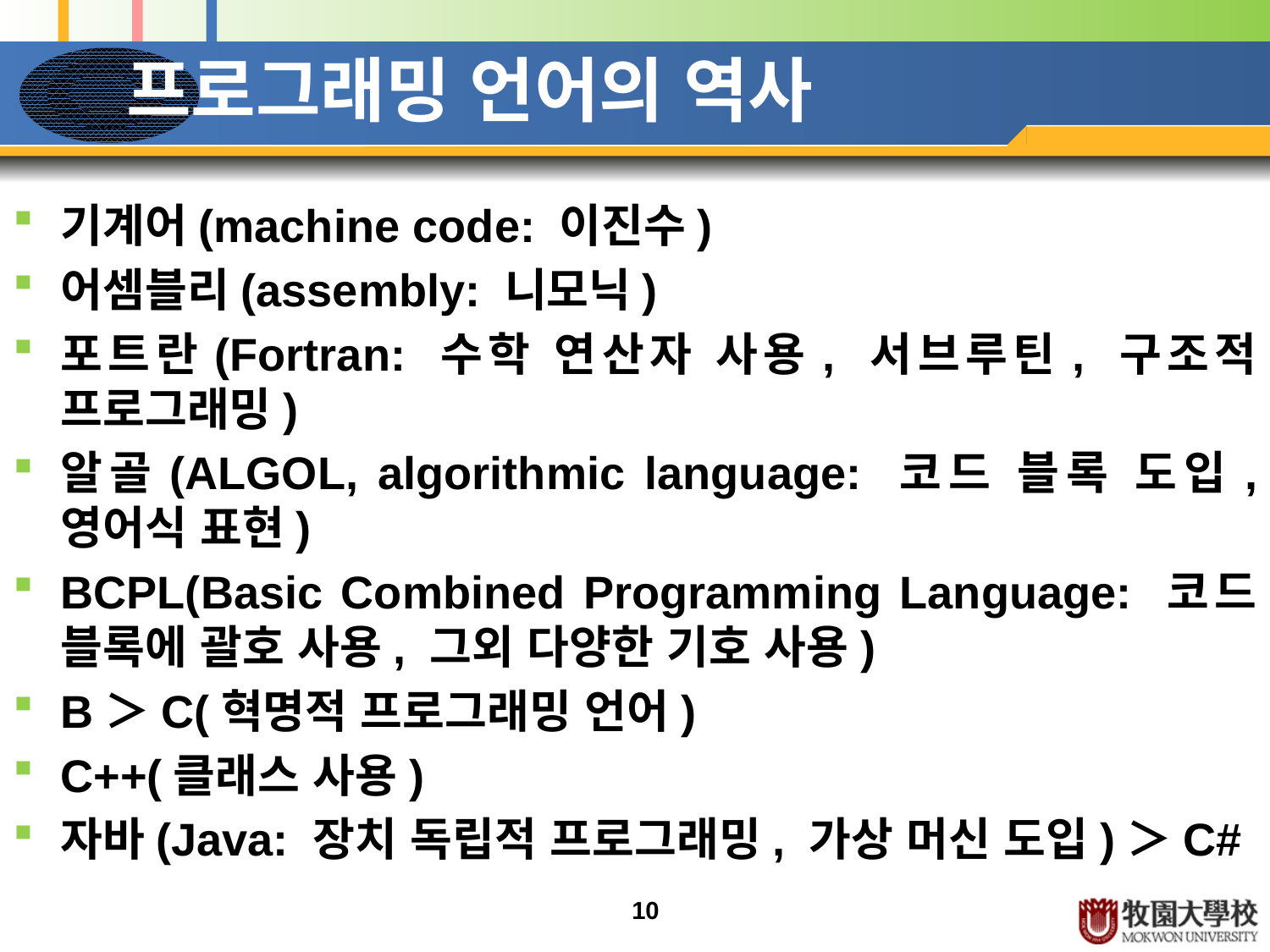

# 프로그래밍 언어의 역사
기계어(machine code: 이진수)
어셈블리(assembly: 니모닉)
포트란(Fortran: 수학 연산자 사용, 서브루틴, 구조적 프로그래밍)
알골(ALGOL, algorithmic language: 코드 블록 도입, 영어식 표현)
BCPL(Basic Combined Programming Language: 코드 블록에 괄호 사용, 그외 다양한 기호 사용)
B＞C(혁명적 프로그래밍 언어)
C++(클래스 사용)
자바(Java: 장치 독립적 프로그래밍, 가상 머신 도입)＞C#

10